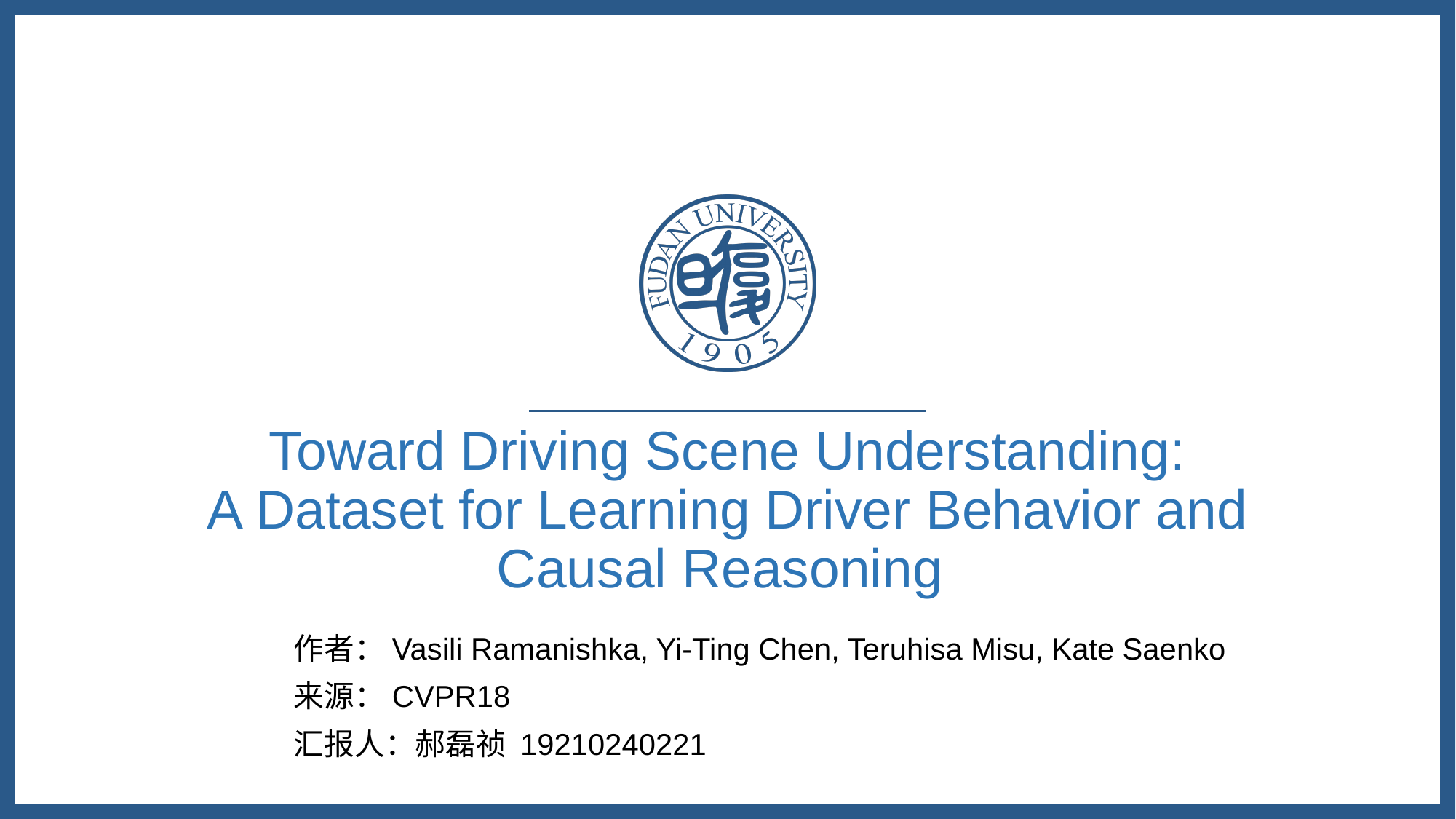

# Toward Driving Scene Understanding: A Dataset for Learning Driver Behavior and Causal Reasoning
作者：Vasili Ramanishka, Yi-Ting Chen, Teruhisa Misu, Kate Saenko
来源：CVPR18
汇报人：郝磊祯 19210240221